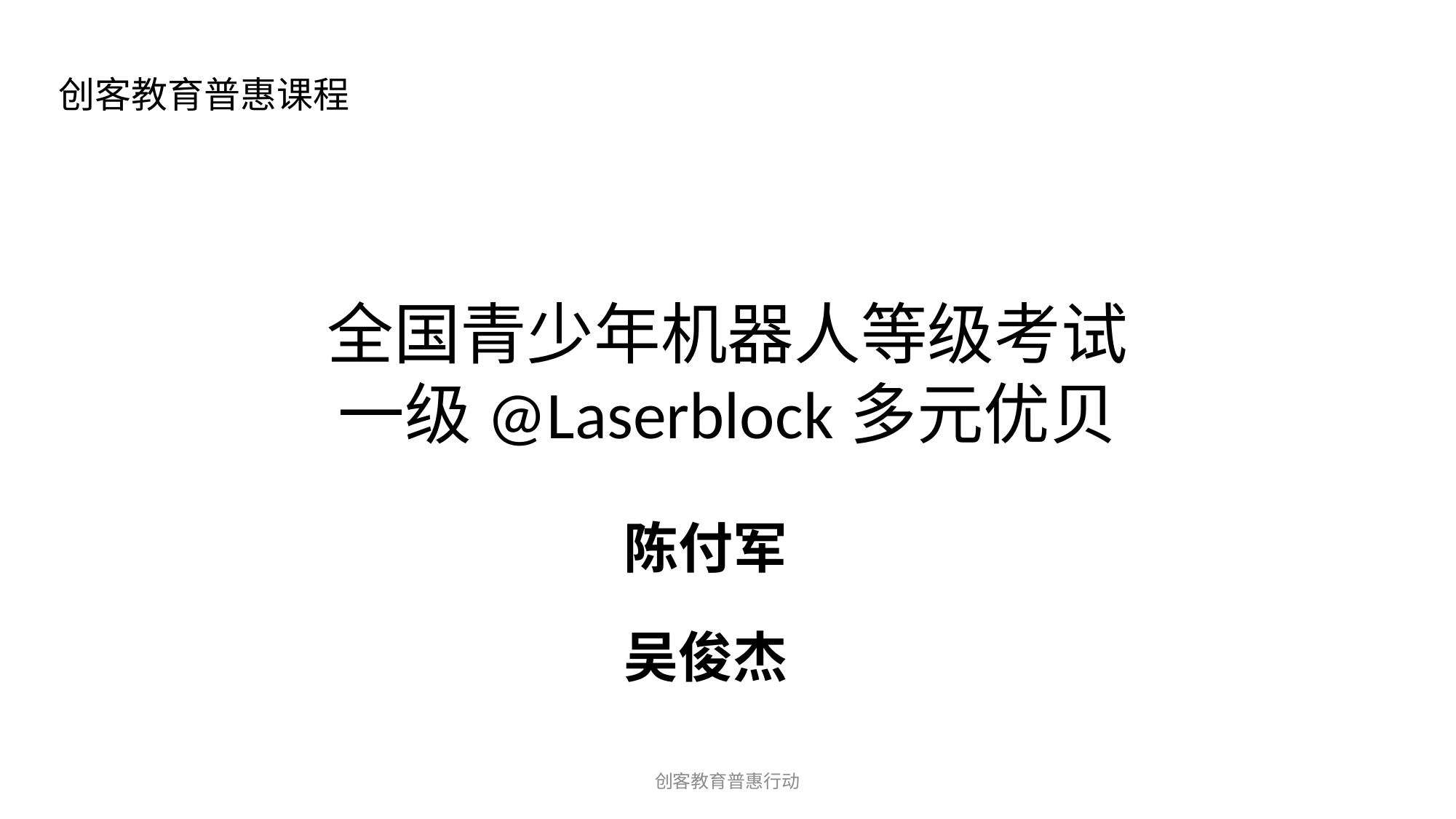

创客教育普惠课程
全国青少年机器人等级考试
一级@Laserblock多元优贝
说课读书会PPT
陈付军
吴俊杰
创客教育普惠行动